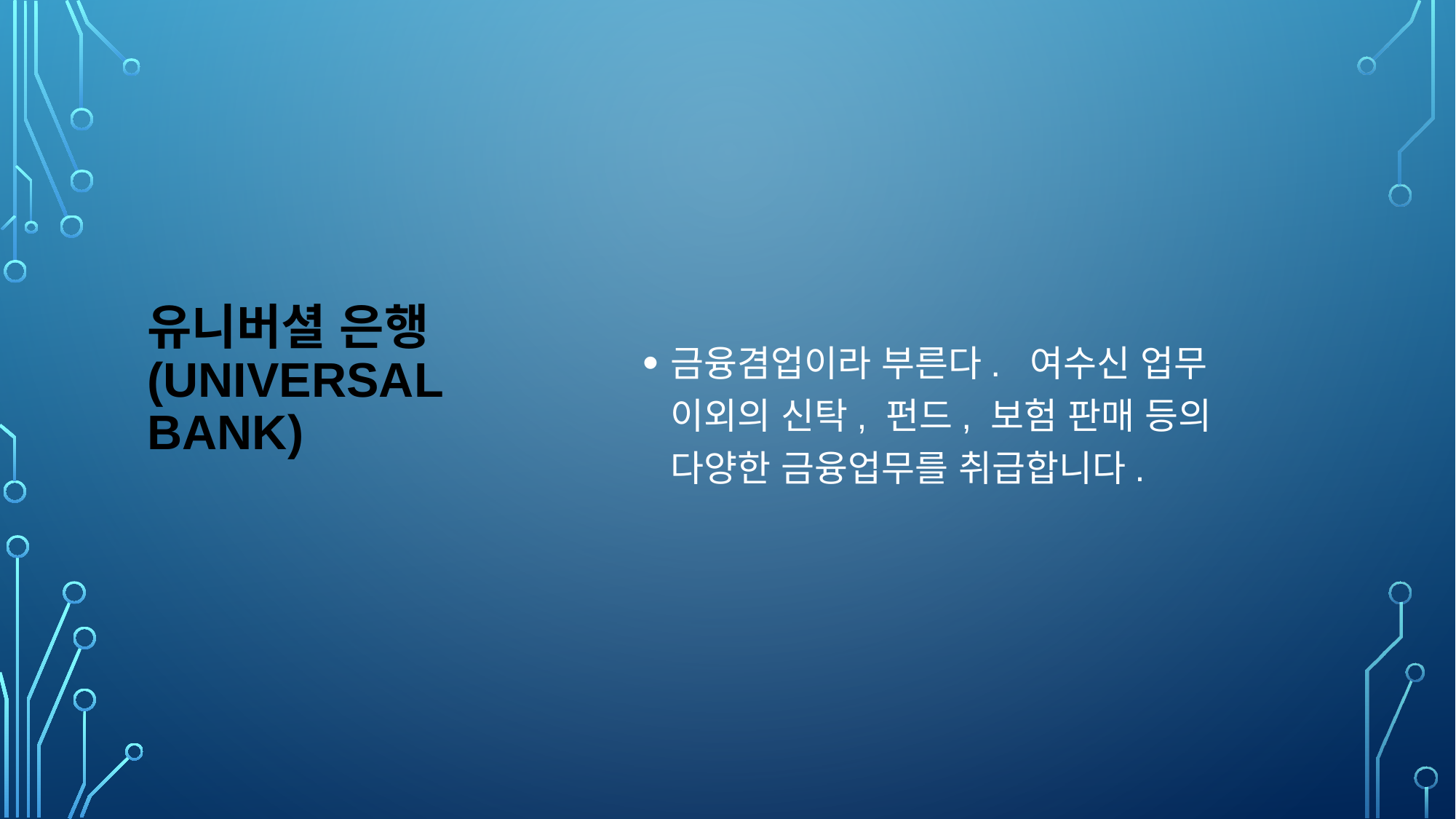

# 유니버셜 은행(Universal Bank)
금융겸업이라 부른다.  여수신 업무 이외의 신탁, 펀드, 보험 판매 등의 다양한 금융업무를 취급합니다.